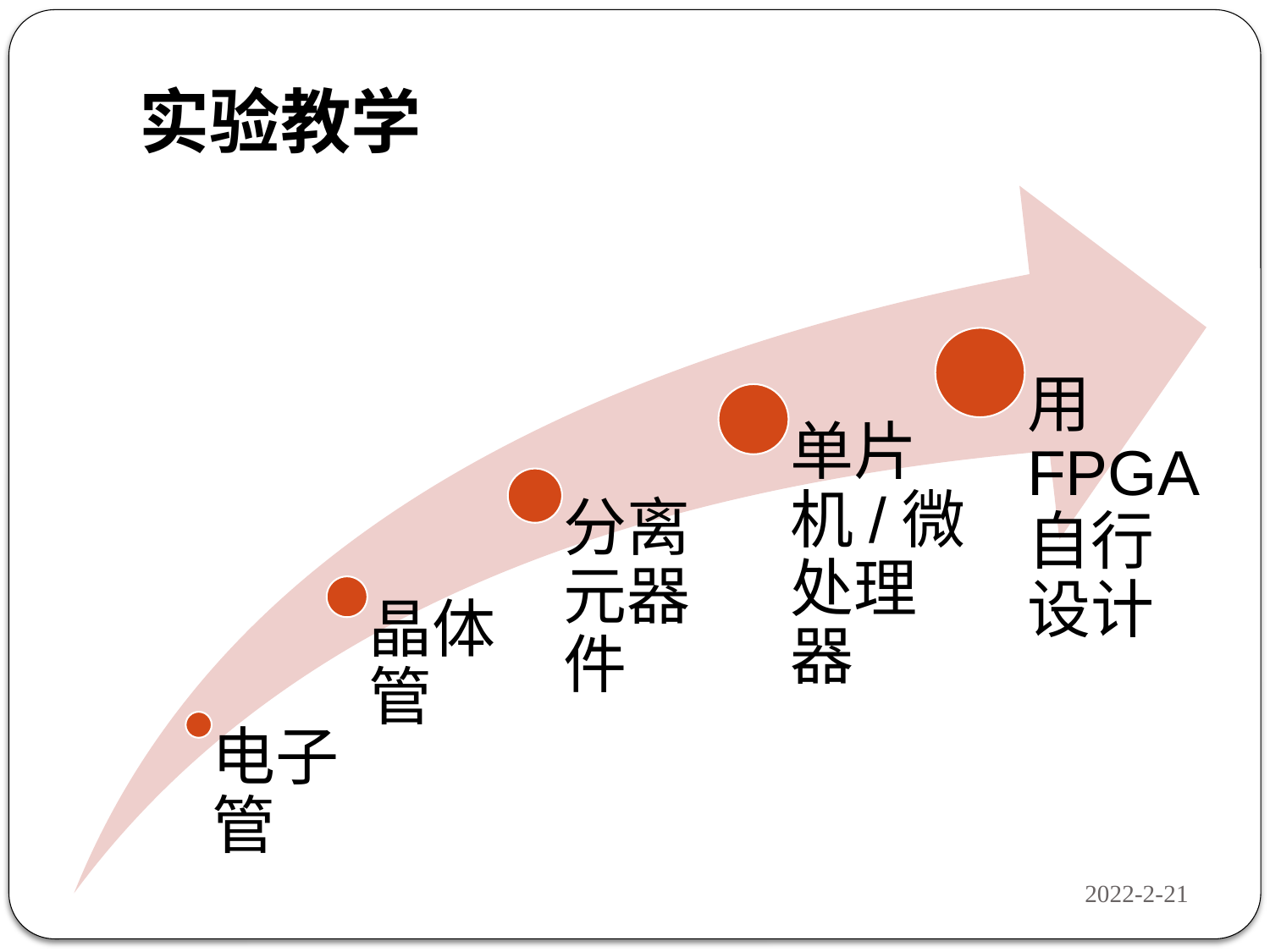

# 实验教学
电子管
晶体管
分离元器件
单片机/微处理器
用FPGA自行设计
2022-2-21
14